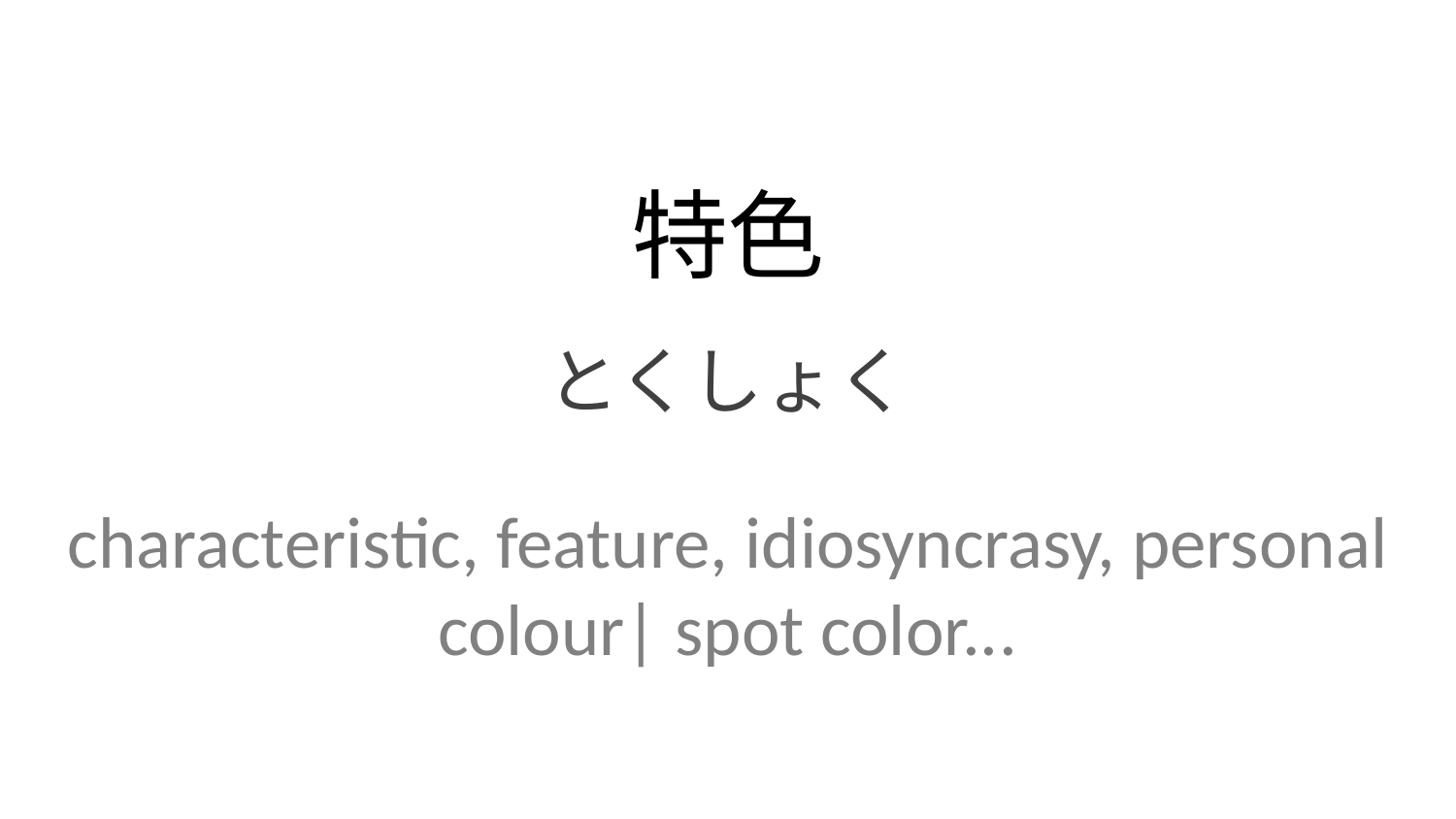

特色

とくしょく
characteristic, feature, idiosyncrasy, personal colour| spot color...